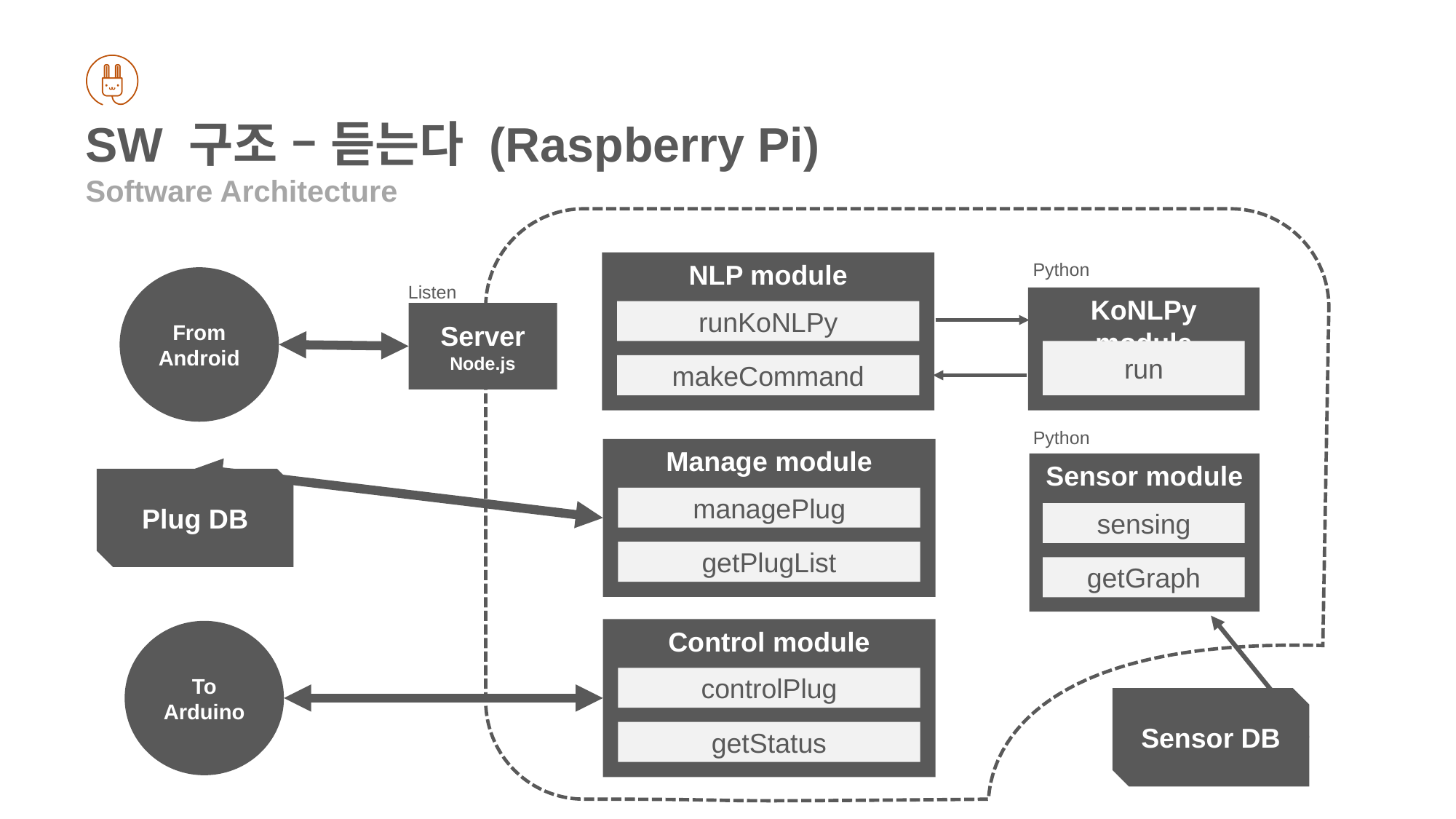

SW 구조 – 듣는다 (Raspberry Pi)
Software Architecture

NLP module

Python
From
Android
Listen
KoNLPy module

run
runKoNLPy
Server
Node.js
makeCommand
Python
Manage module

Sensor module

Plug DB
managePlug
sensing
getPlugList
getGraph
Control module

To Arduino
controlPlug
Sensor DB
getStatus